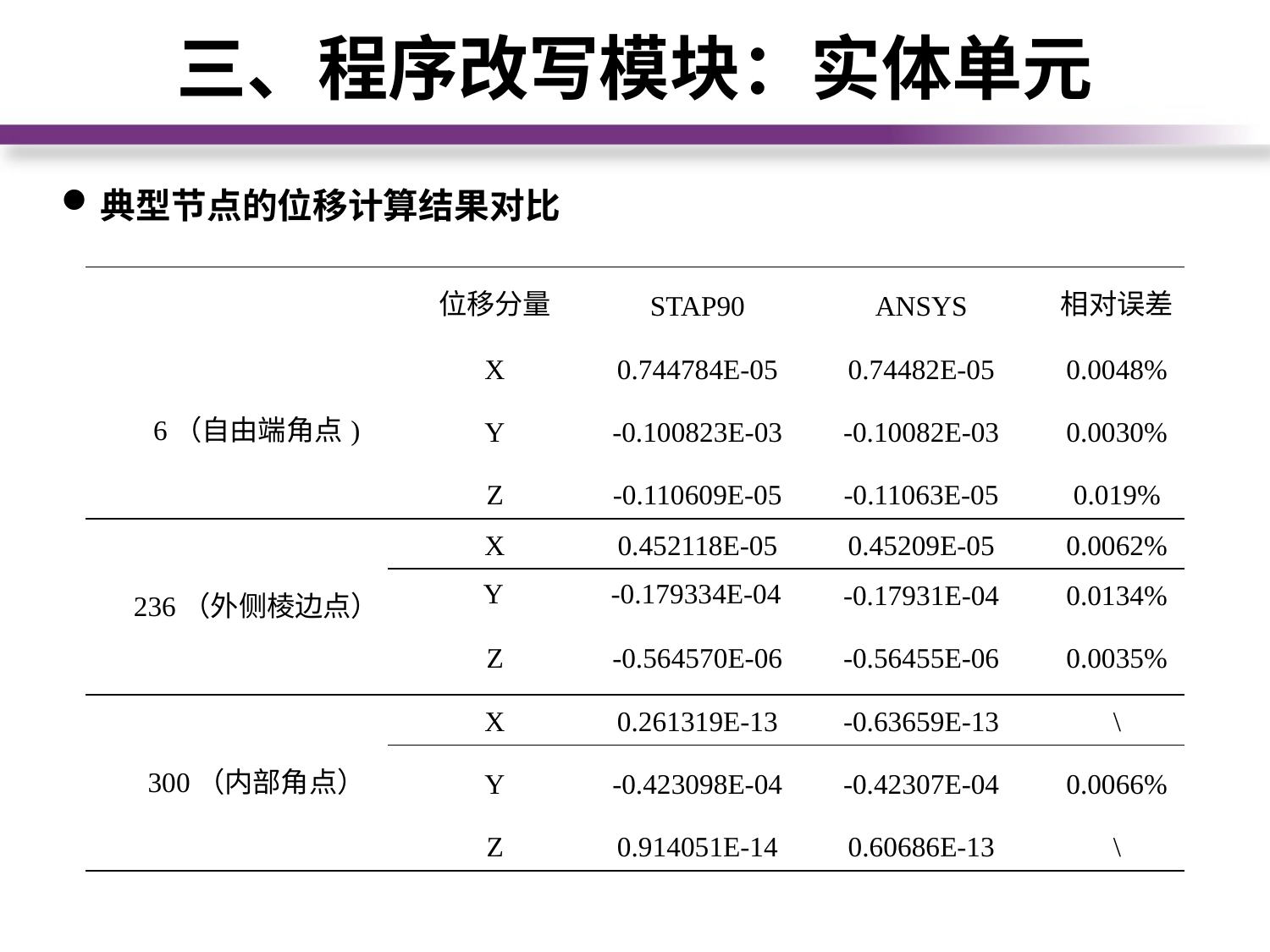

三、程序改写模块：实体单元
典型节点的位移计算结果对比
|  | 位移分量 | STAP90 | ANSYS | 相对误差 |
| --- | --- | --- | --- | --- |
| 6（自由端角点) | X | 0.744784E-05 | 0.74482E-05 | 0.0048% |
|  | Y | -0.100823E-03 | -0.10082E-03 | 0.0030% |
|  | Z | -0.110609E-05 | -0.11063E-05 | 0.019% |
| 236（外侧棱边点） | X | 0.452118E-05 | 0.45209E-05 | 0.0062% |
|  | Y | -0.179334E-04 | -0.17931E-04 | 0.0134% |
|  | Z | -0.564570E-06 | -0.56455E-06 | 0.0035% |
| 300（内部角点） | X | 0.261319E-13 | -0.63659E-13 | \ |
|  | Y | -0.423098E-04 | -0.42307E-04 | 0.0066% |
|  | Z | 0.914051E-14 | 0.60686E-13 | \ |